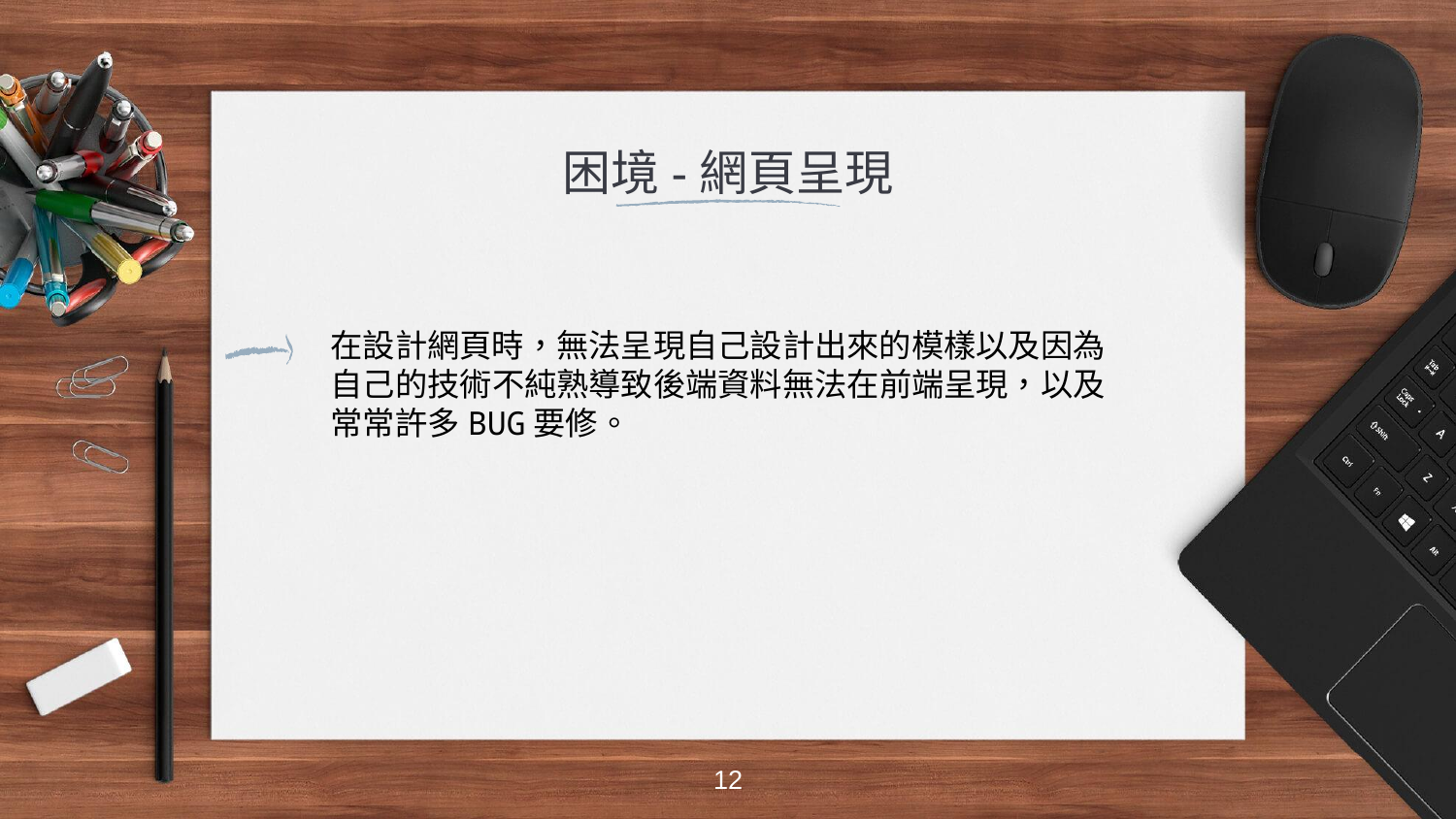

# 困境-網頁呈現
在設計網頁時，無法呈現自己設計出來的模樣以及因為自己的技術不純熟導致後端資料無法在前端呈現，以及常常許多BUG要修。

12